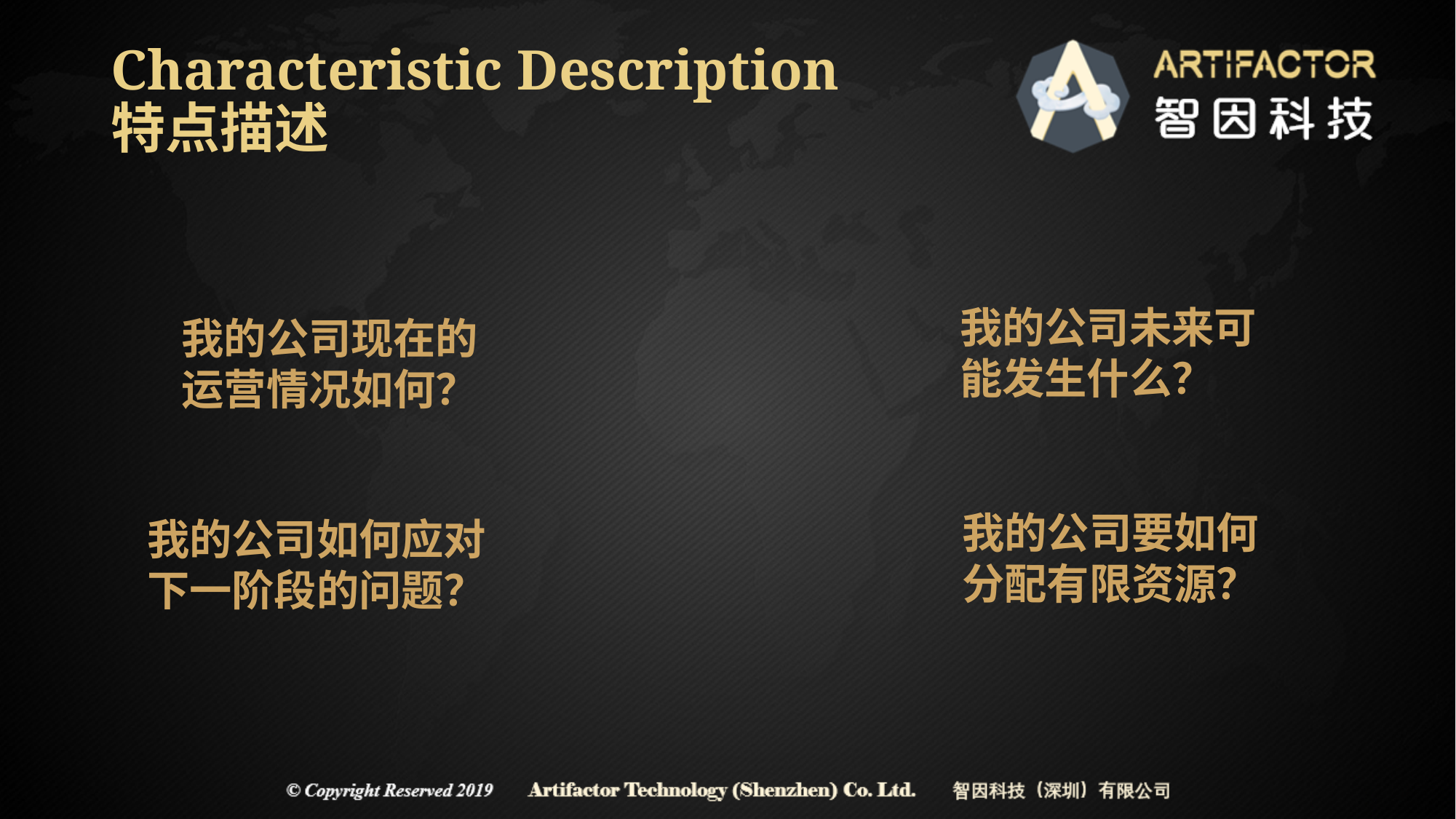

# Characteristic Description 特点描述

机器
学习

着眼
数据
我的公司未来可能发生什么？
我的公司现在的运营情况如何？

制定
战略

运筹
优化
我的公司要如何分配有限资源？
我的公司如何应对下一阶段的问题？